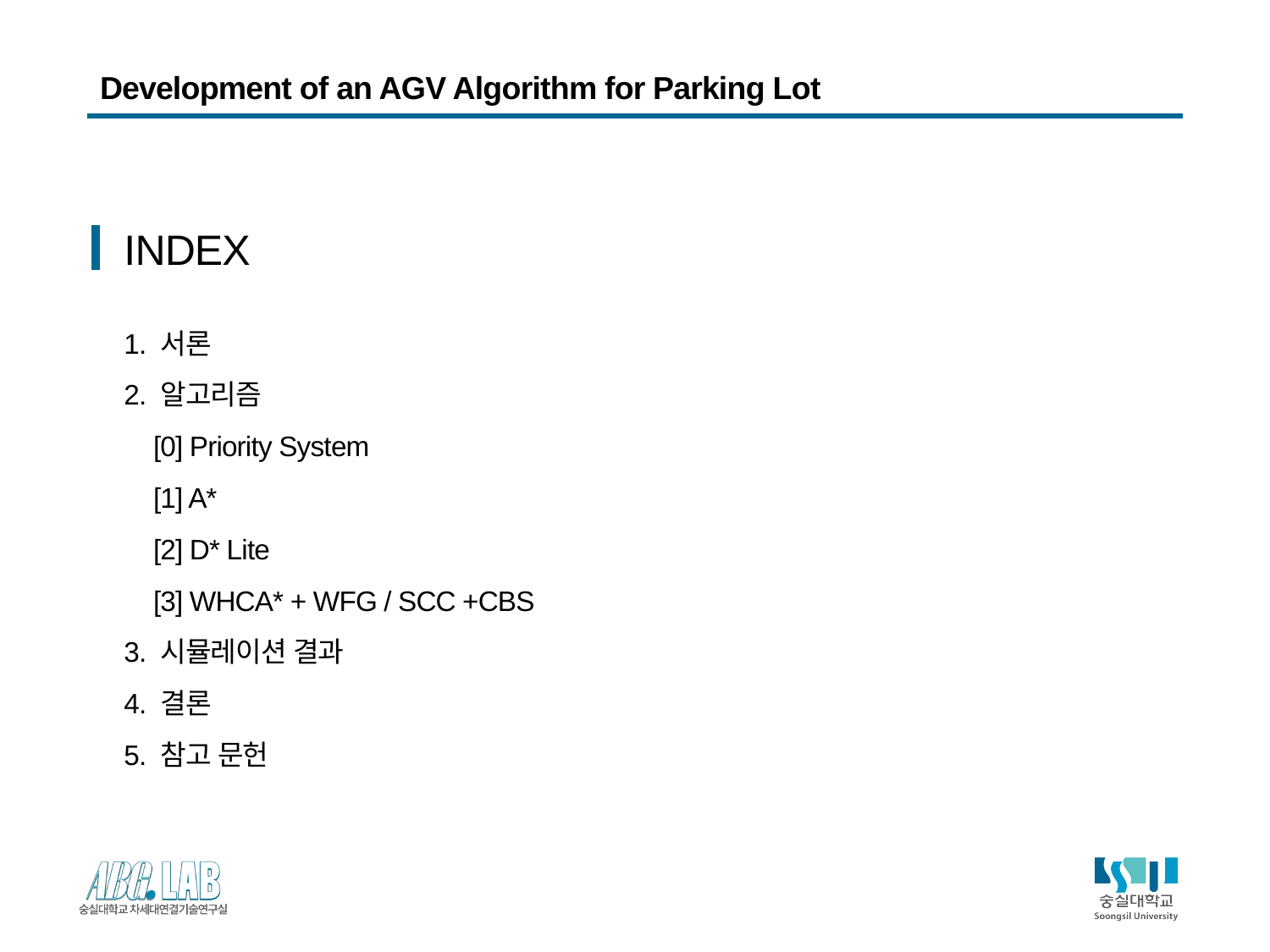

# Development of an AGV Algorithm for Parking Lot
INDEX
1. 서론
2. 알고리즘
    [0] Priority System
    [1] A*
    [2] D* Lite
    [3] WHCA* + WFG / SCC +CBS
3. 시뮬레이션 결과
4. 결론
5. 참고 문헌